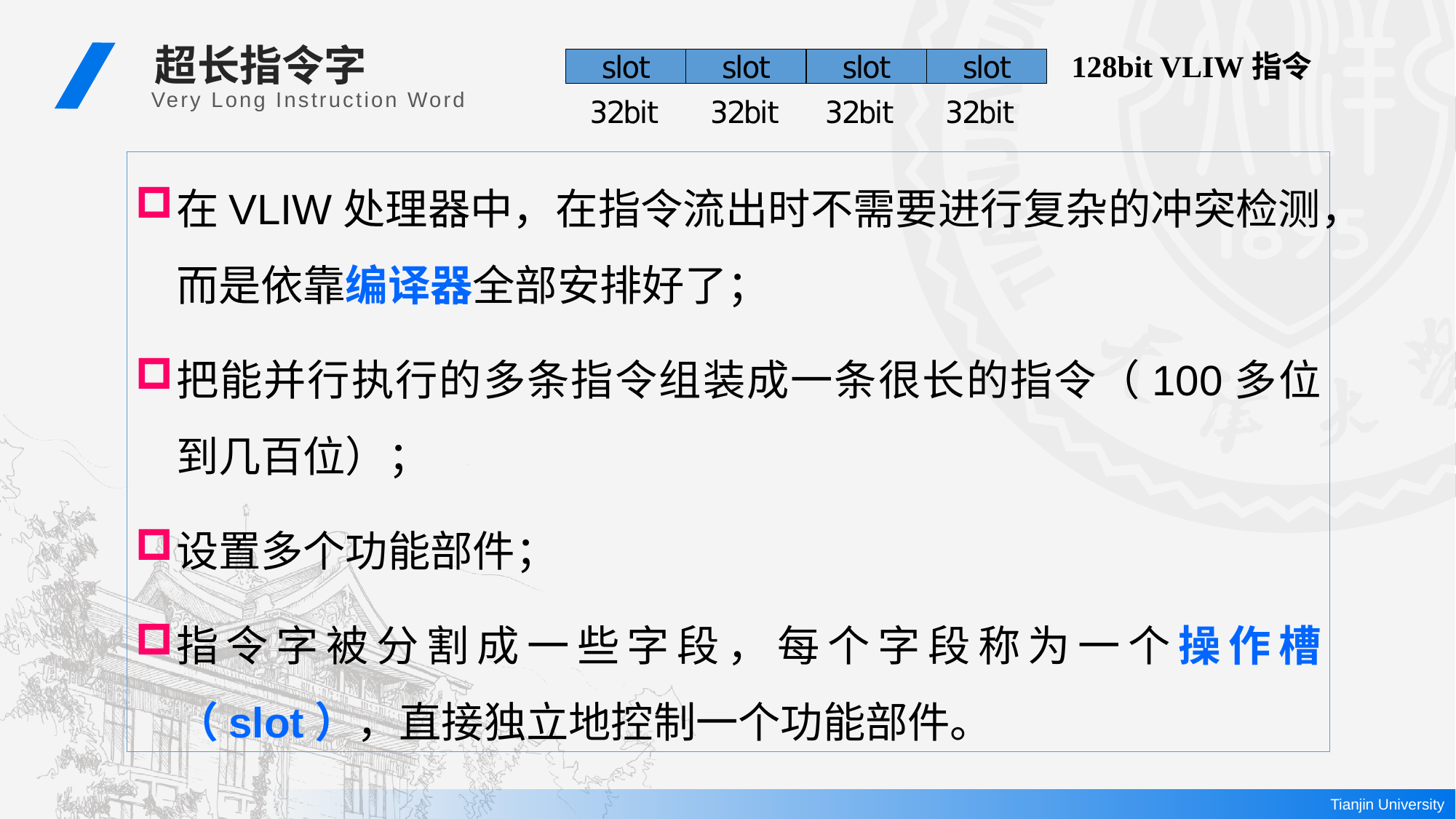

超长指令字
Very Long Instruction Word
128bit VLIW指令
slot
slot
slot
slot
32bit
32bit
32bit
32bit
在VLIW处理器中，在指令流出时不需要进行复杂的冲突检测，而是依靠编译器全部安排好了；
把能并行执行的多条指令组装成一条很长的指令（100多位到几百位）；
设置多个功能部件；
指令字被分割成一些字段，每个字段称为一个操作槽（slot），直接独立地控制一个功能部件。